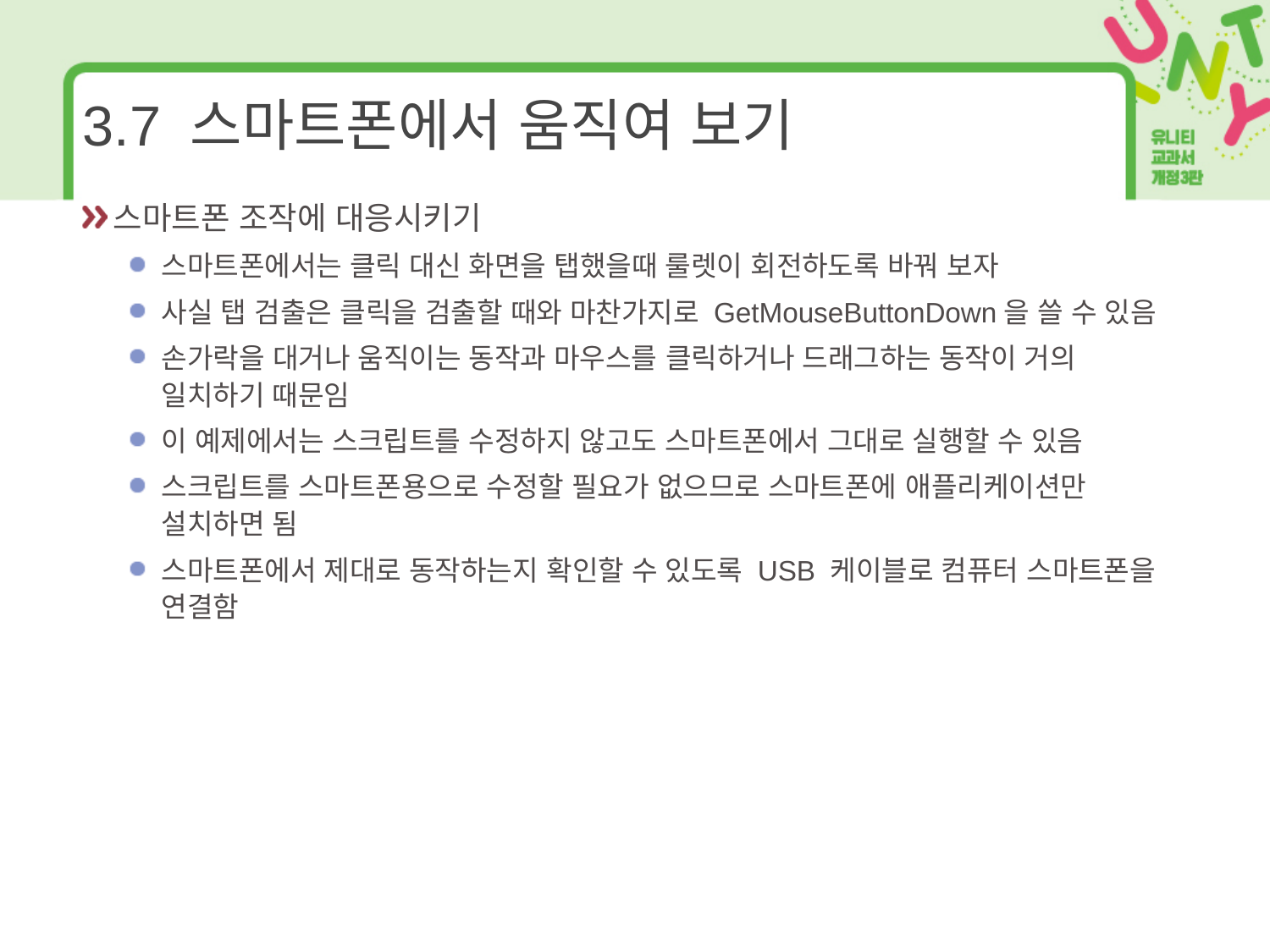

# 3.7 스마트폰에서 움직여 보기
스마트폰 조작에 대응시키기
스마트폰에서는 클릭 대신 화면을 탭했을때 룰렛이 회전하도록 바꿔 보자
사실 탭 검출은 클릭을 검출할 때와 마찬가지로 GetMouseButtonDown을 쓸 수 있음
손가락을 대거나 움직이는 동작과 마우스를 클릭하거나 드래그하는 동작이 거의 일치하기 때문임
이 예제에서는 스크립트를 수정하지 않고도 스마트폰에서 그대로 실행할 수 있음
스크립트를 스마트폰용으로 수정할 필요가 없으므로 스마트폰에 애플리케이션만 설치하면 됨
스마트폰에서 제대로 동작하는지 확인할 수 있도록 USB 케이블로 컴퓨터 스마트폰을 연결함